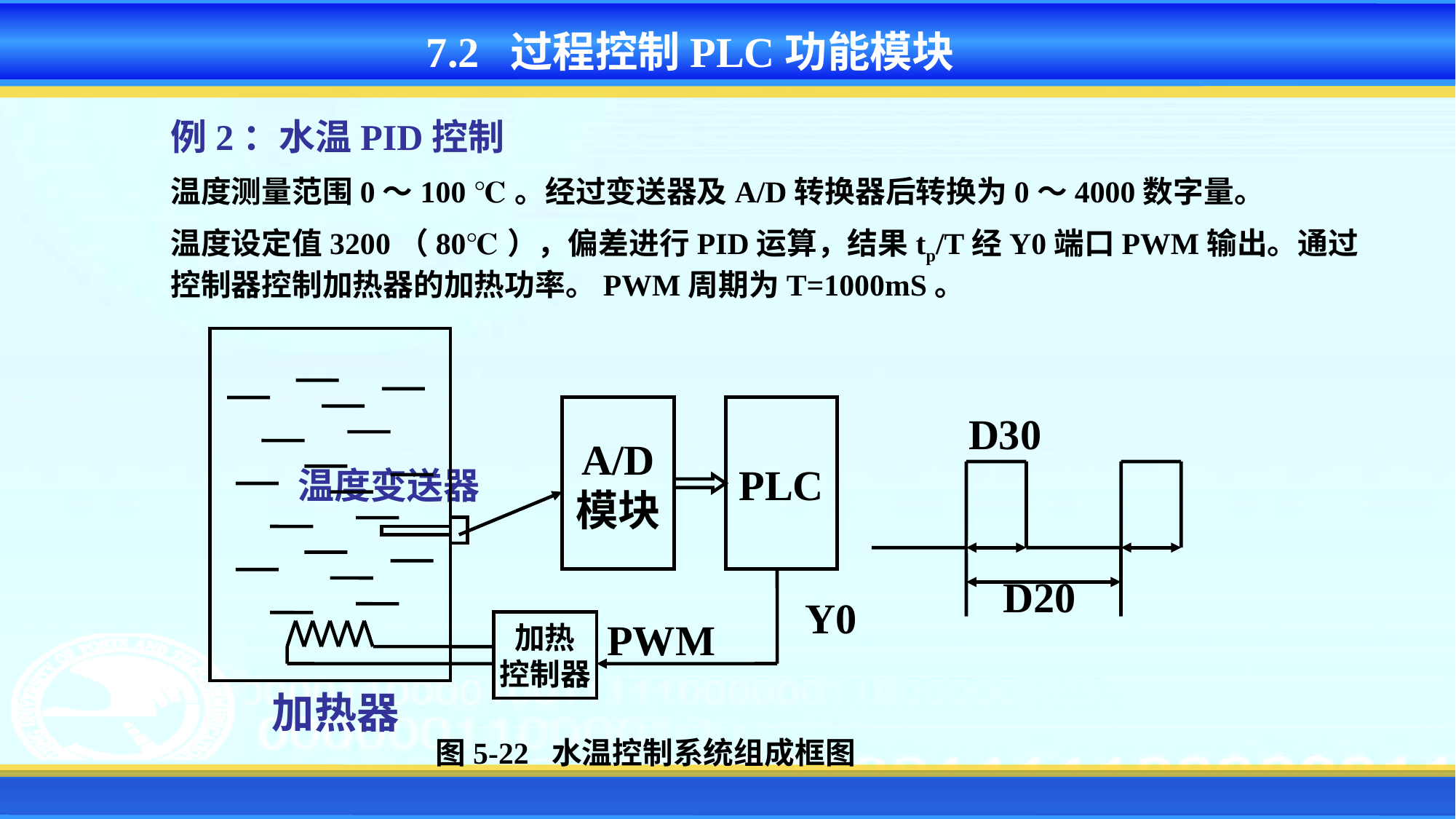

7.2  过程控制PLC功能模块
例2：水温PID控制
温度测量范围0～100 ℃。经过变送器及A/D转换器后转换为0～4000数字量。
温度设定值3200（80℃），偏差进行PID运算，结果tp/T经Y0端口PWM输出。通过控制器控制加热器的加热功率。PWM周期为T=1000mS。

A/D
模块
PLC

温度变送器

Y0

加热
控制器

加热器
D30

D20
PWM
图5-22  水温控制系统组成框图